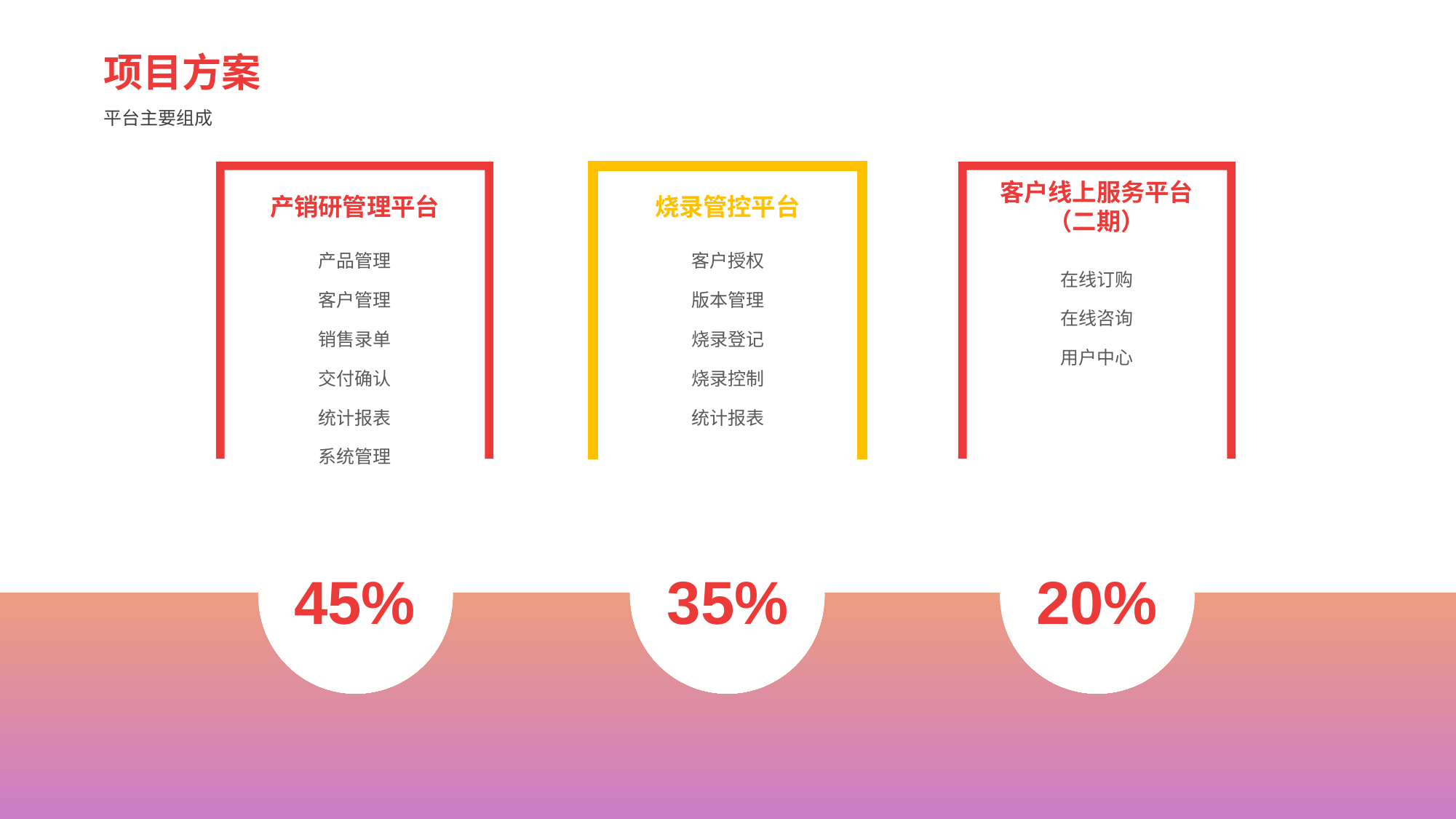

项目方案
平台主要组成

客户线上服务平台（二期）
在线订购
在线咨询
用户中心
产销研管理平台
产品管理
客户管理
销售录单
交付确认
统计报表
系统管理
烧录管控平台
客户授权
版本管理
烧录登记
烧录控制
统计报表

45%
35%
20%